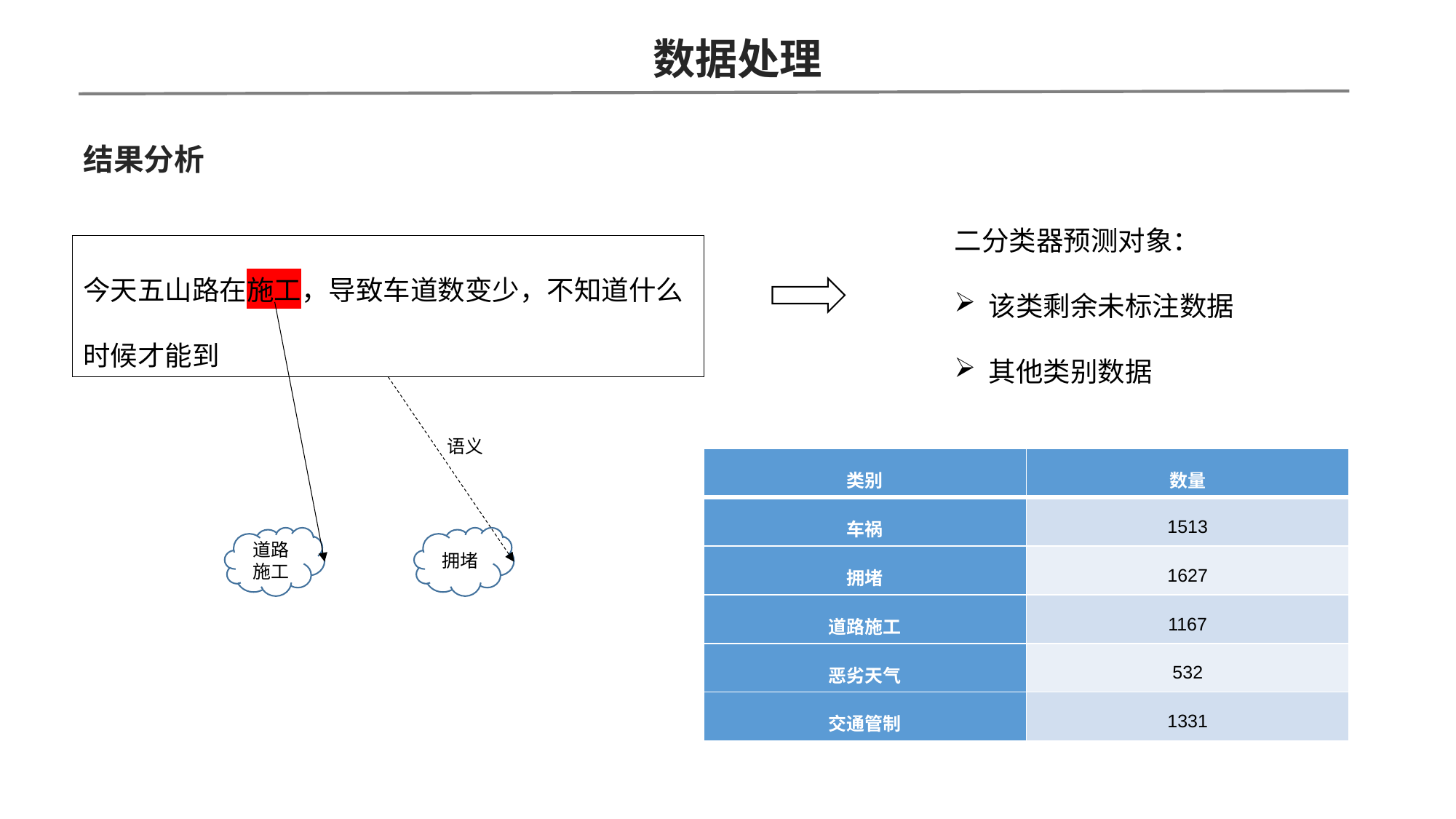

数据处理
结果分析
二分类器预测对象：
该类剩余未标注数据
其他类别数据
今天五山路在施工，导致车道数变少，不知道什么时候才能到

语义
| 类别 | 数量 |
| --- | --- |
| 车祸 | 1513 |
| 拥堵 | 1627 |
| 道路施工 | 1167 |
| 恶劣天气 | 532 |
| 交通管制 | 1331 |
道路施工
拥堵